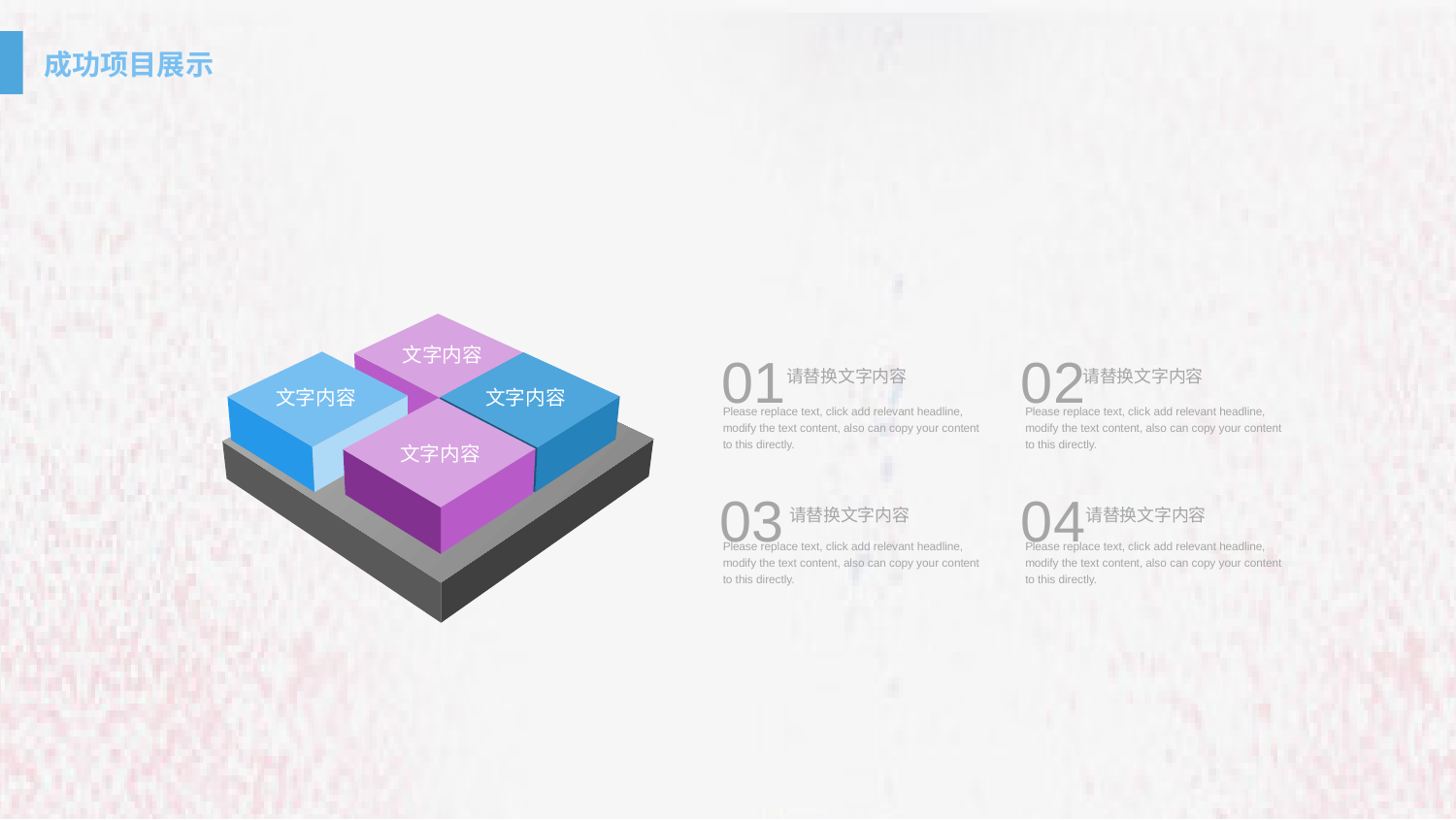

文字内容
01
请替换文字内容
Please replace text, click add relevant headline, modify the text content, also can copy your content to this directly.
02
请替换文字内容
Please replace text, click add relevant headline, modify the text content, also can copy your content to this directly.

文字内容

文字内容

文字内容
03
请替换文字内容
Please replace text, click add relevant headline, modify the text content, also can copy your content to this directly.
04
请替换文字内容
Please replace text, click add relevant headline, modify the text content, also can copy your content to this directly.